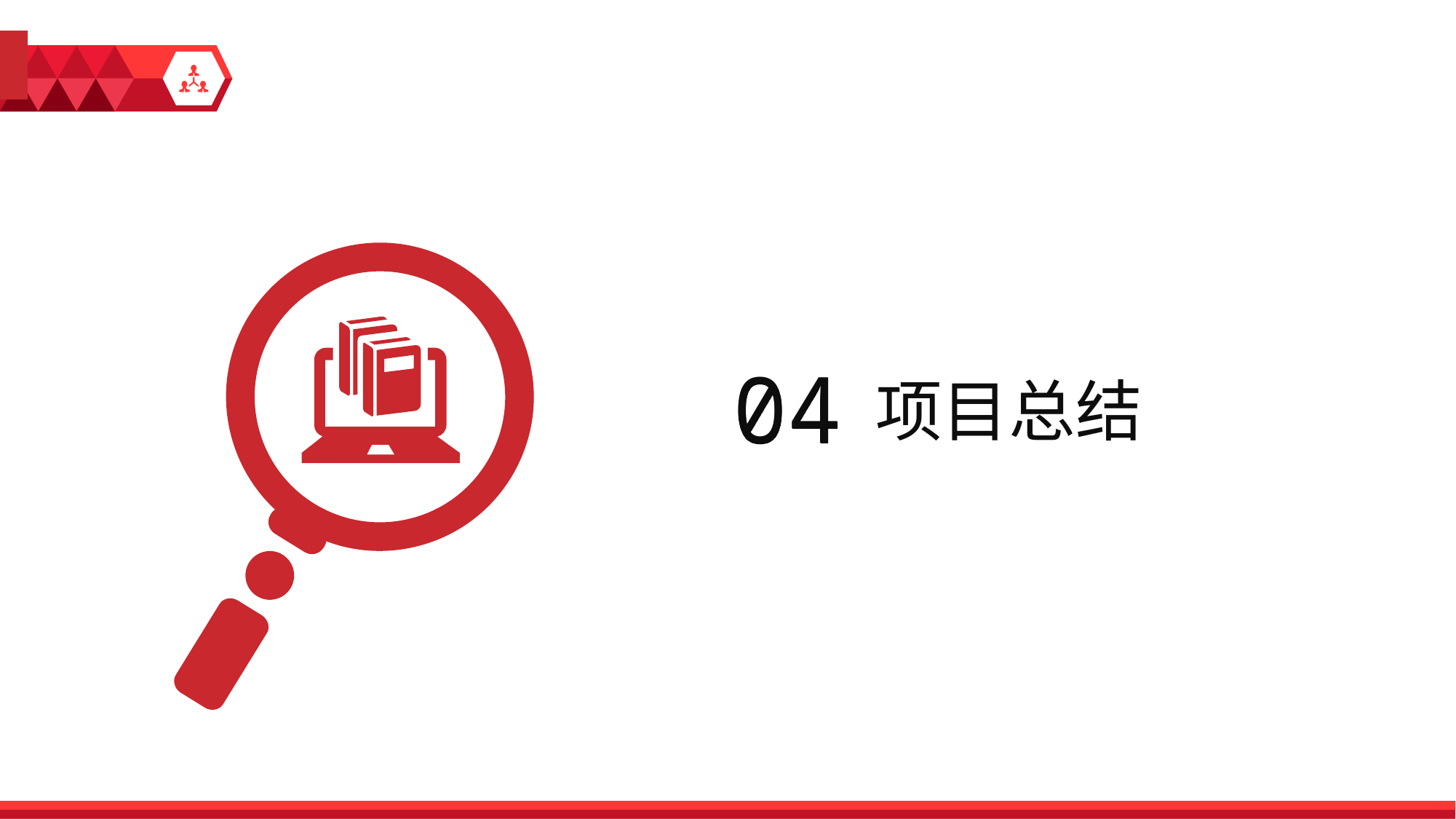

在政府及相关部门的大力支持下，经过三年的努力和资金投入，xx如今已形成了以轻纺、服装、饰品、鞋帽等商品为主的特色购物街区。

项目介绍
04
项目总结